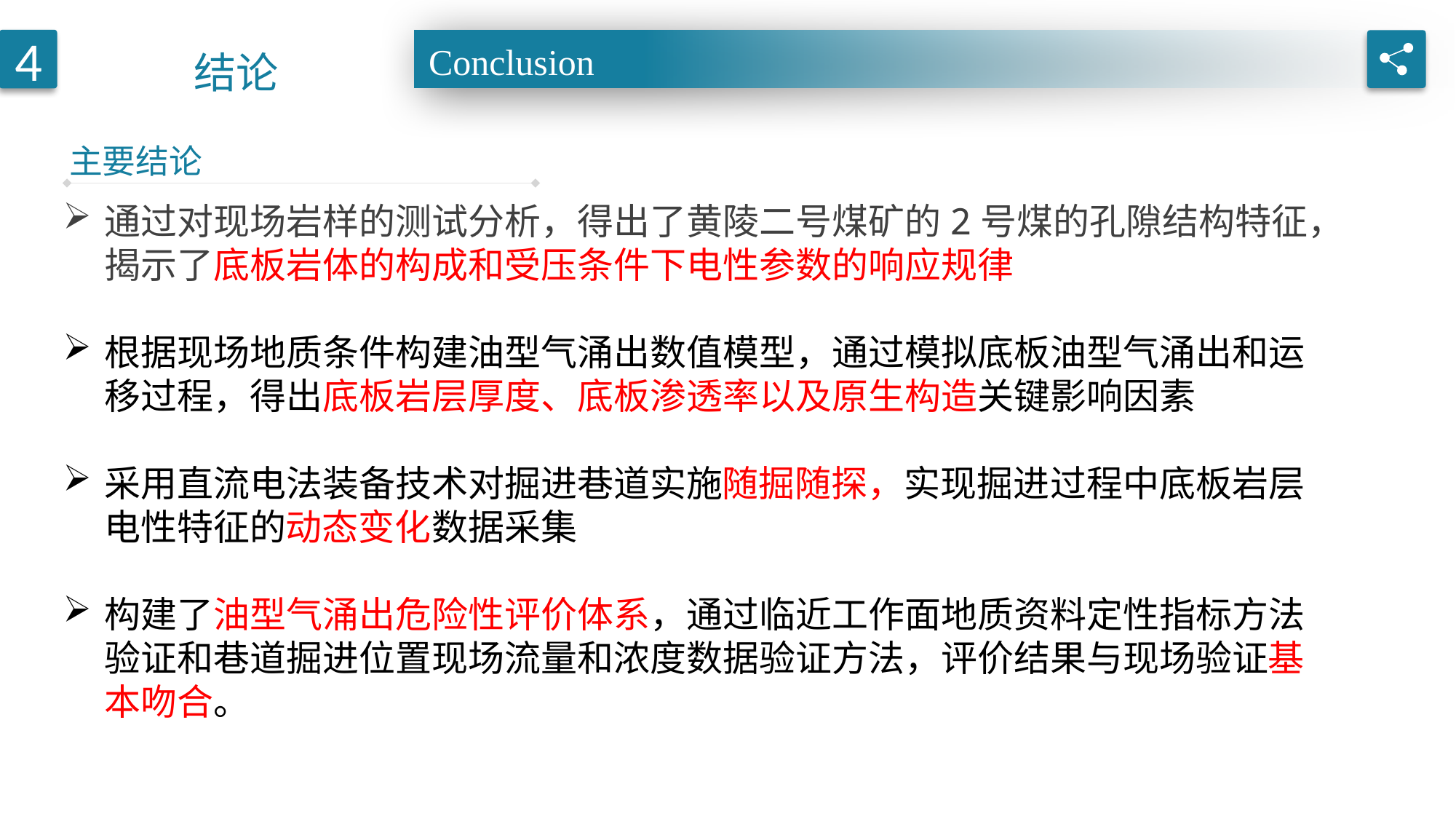

结论
4

Conclusion

主要结论
通过对现场岩样的测试分析，得出了黄陵二号煤矿的2号煤的孔隙结构特征，揭示了底板岩体的构成和受压条件下电性参数的响应规律

根据现场地质条件构建油型气涌出数值模型，通过模拟底板油型气涌出和运移过程，得出底板岩层厚度、底板渗透率以及原生构造关键影响因素

采用直流电法装备技术对掘进巷道实施随掘随探，实现掘进过程中底板岩层电性特征的动态变化数据采集

构建了油型气涌出危险性评价体系，通过临近工作面地质资料定性指标方法验证和巷道掘进位置现场流量和浓度数据验证方法，评价结果与现场验证基本吻合。